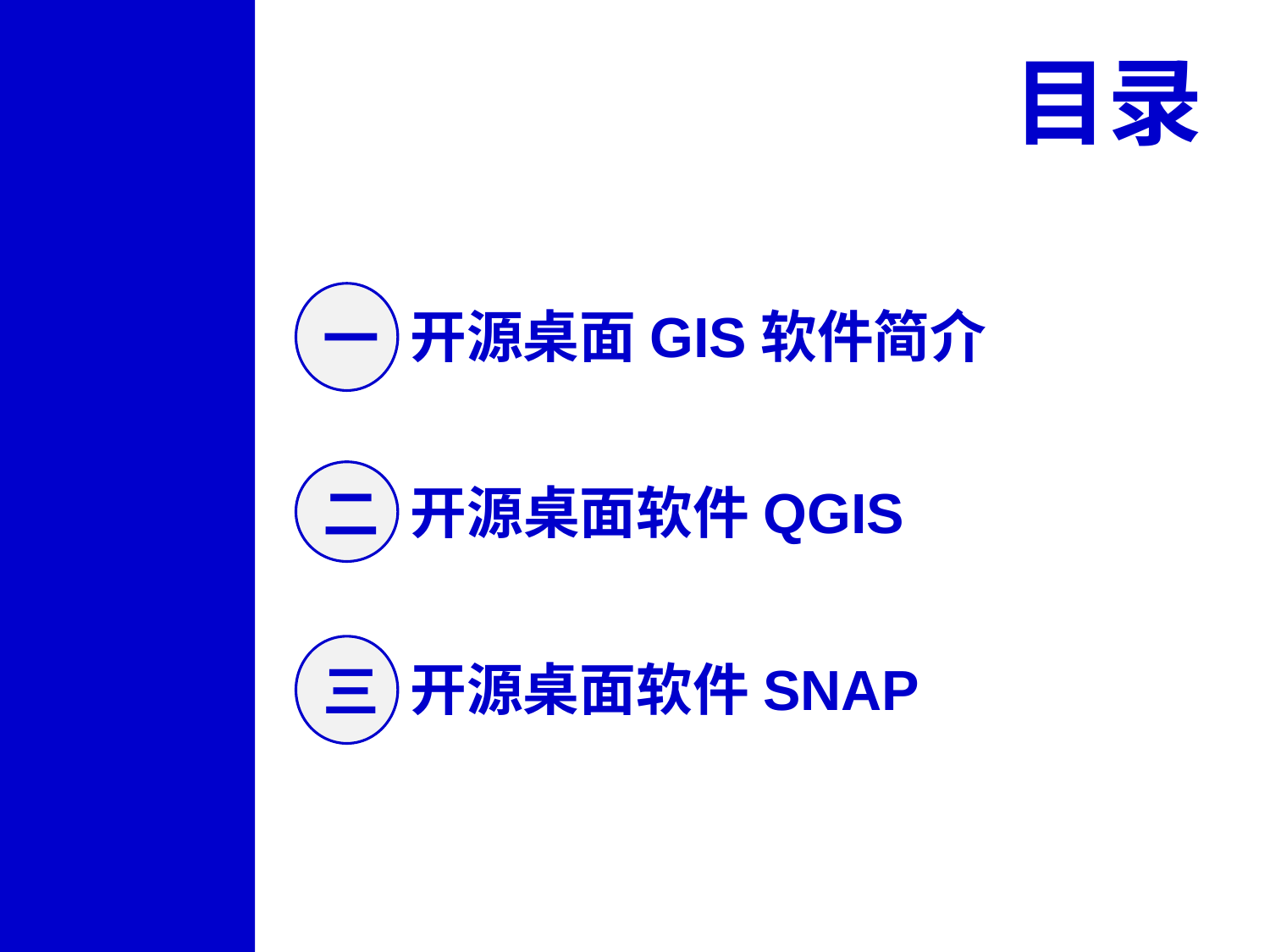

目录
一
开源桌面GIS软件简介
二
开源桌面软件QGIS
三
开源桌面软件SNAP